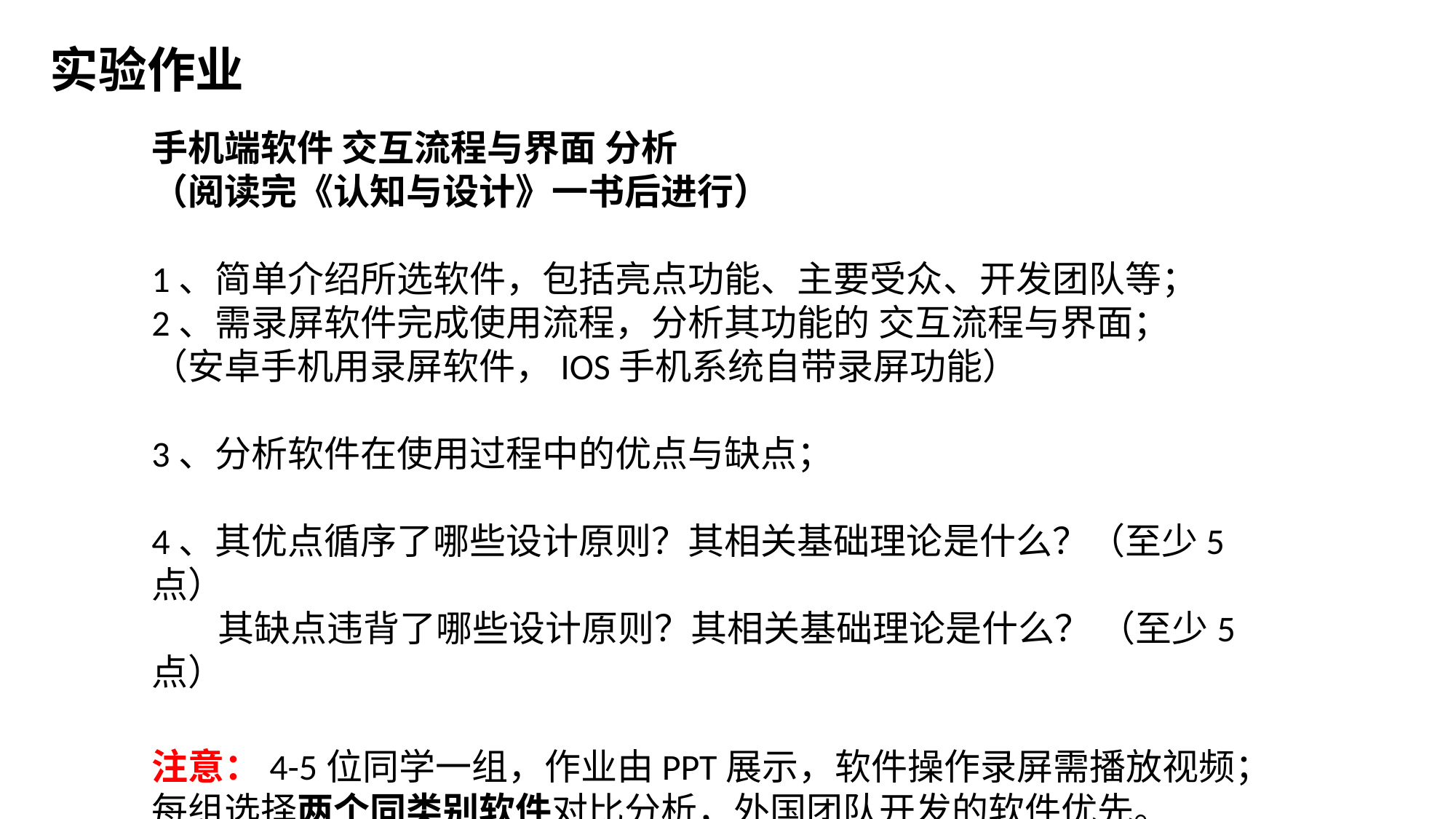

实验作业
手机端软件 交互流程与界面 分析
（阅读完《认知与设计》一书后进行）

1、简单介绍所选软件，包括亮点功能、主要受众、开发团队等；
2、需录屏软件完成使用流程，分析其功能的 交互流程与界面；
（安卓手机用录屏软件，IOS手机系统自带录屏功能）

3、分析软件在使用过程中的优点与缺点；

4、其优点循序了哪些设计原则？其相关基础理论是什么？（至少5点）
       其缺点违背了哪些设计原则？其相关基础理论是什么？ （至少5点）

注意：4-5位同学一组，作业由PPT展示，软件操作录屏需播放视频；
每组选择两个同类别软件对比分析，外国团队开发的软件优先。